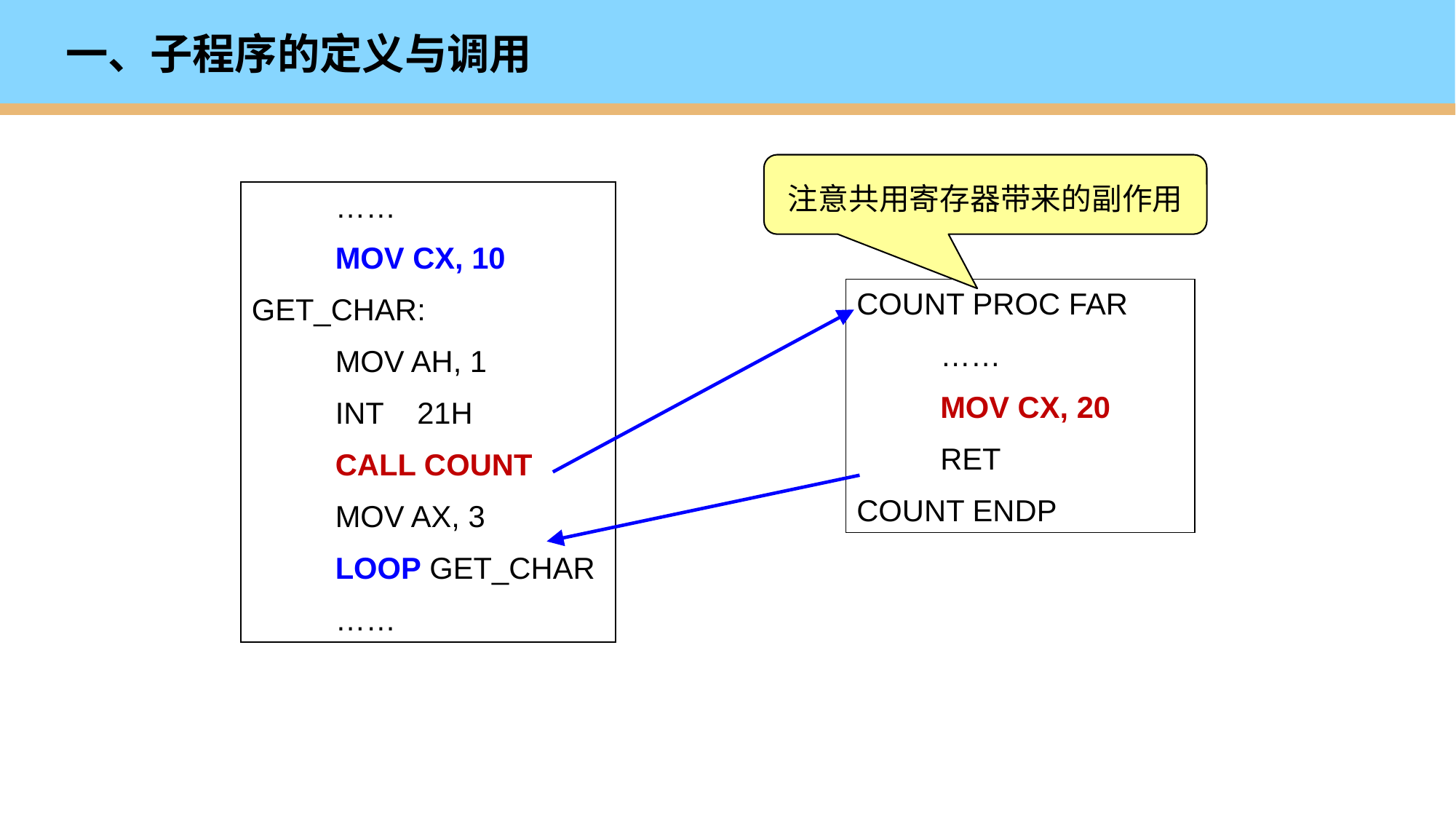

# 一、子程序的定义与调用
注意共用寄存器带来的副作用
          ……
          MOV CX, 10
GET_CHAR:
          MOV AH, 1
          INT    21H
          CALL COUNT
          MOV AX, 3
          LOOP GET_CHAR
          ……
COUNT PROC FAR
          ……
          MOV CX, 20
          RET
COUNT ENDP

163